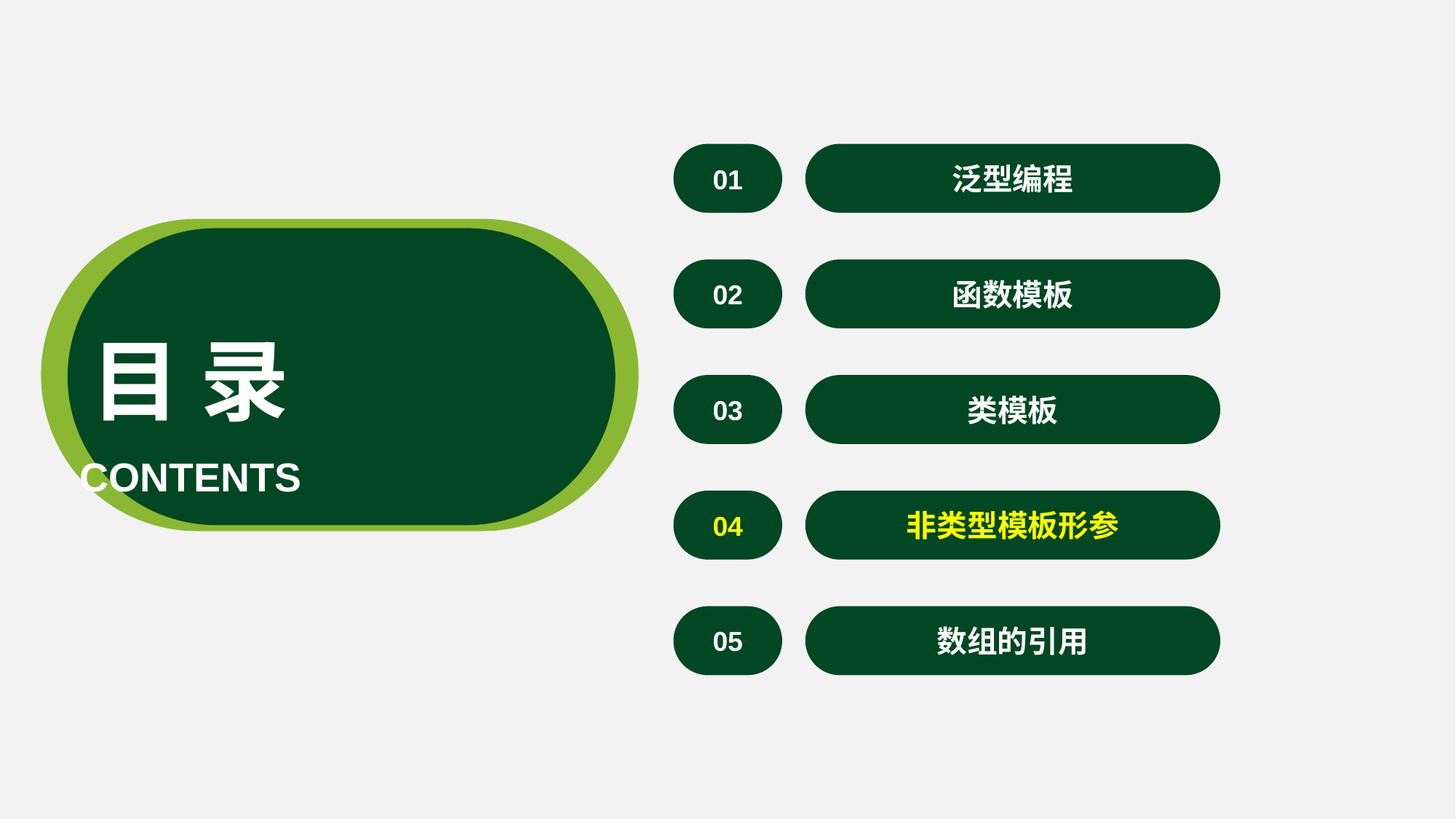

01
泛型编程

02
函数模板
目 录
03
类模板
CONTENTS
04
非类型模板形参
05
数组的引用